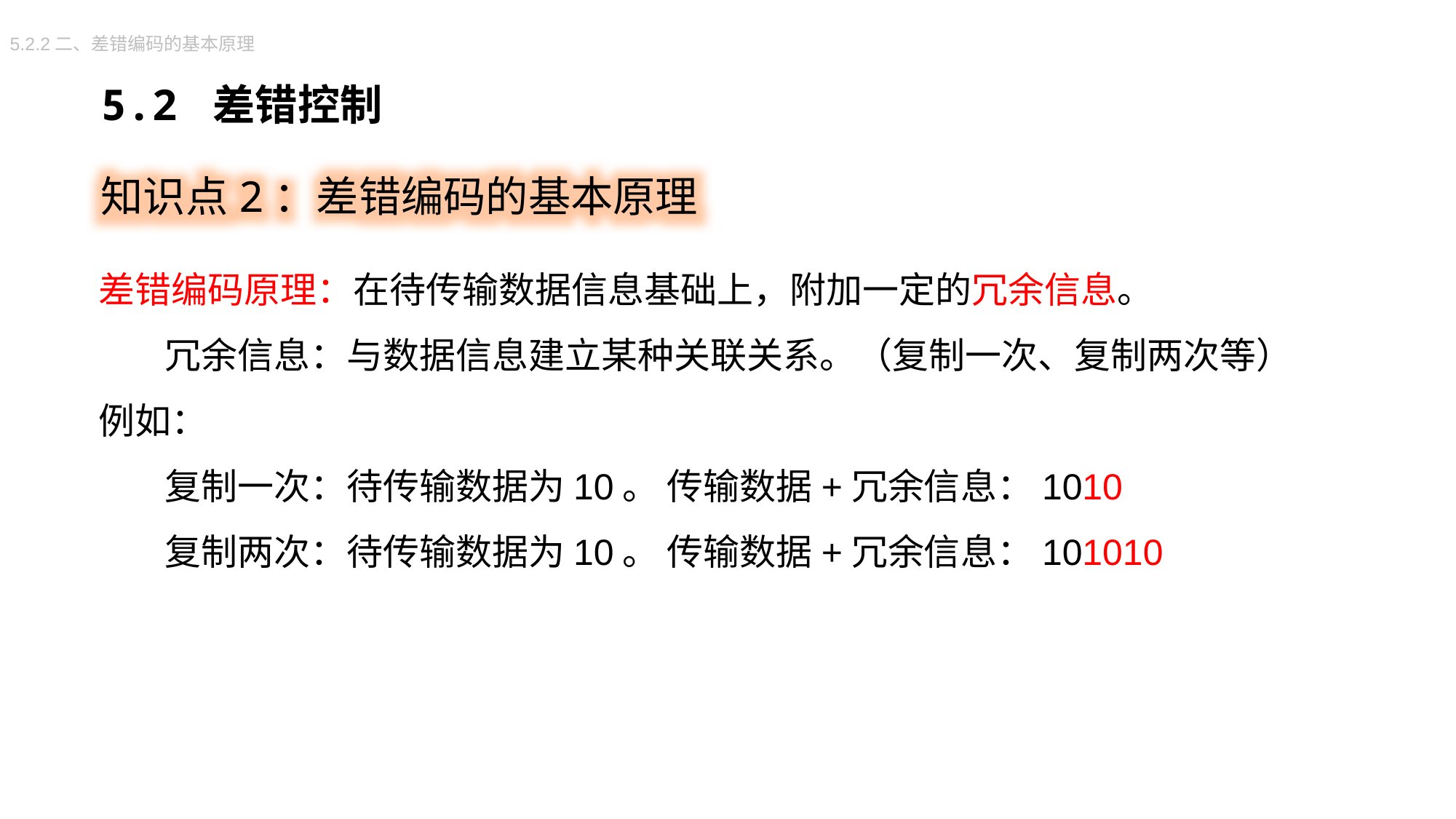

5.2.2二、差错编码的基本原理
5.2 差错控制
知识点2：差错编码的基本原理
差错编码原理：在待传输数据信息基础上，附加一定的冗余信息。
       冗余信息：与数据信息建立某种关联关系。（复制一次、复制两次等）
例如：
       复制一次：待传输数据为10。 传输数据+冗余信息：1010
       复制两次：待传输数据为10。 传输数据+冗余信息：101010